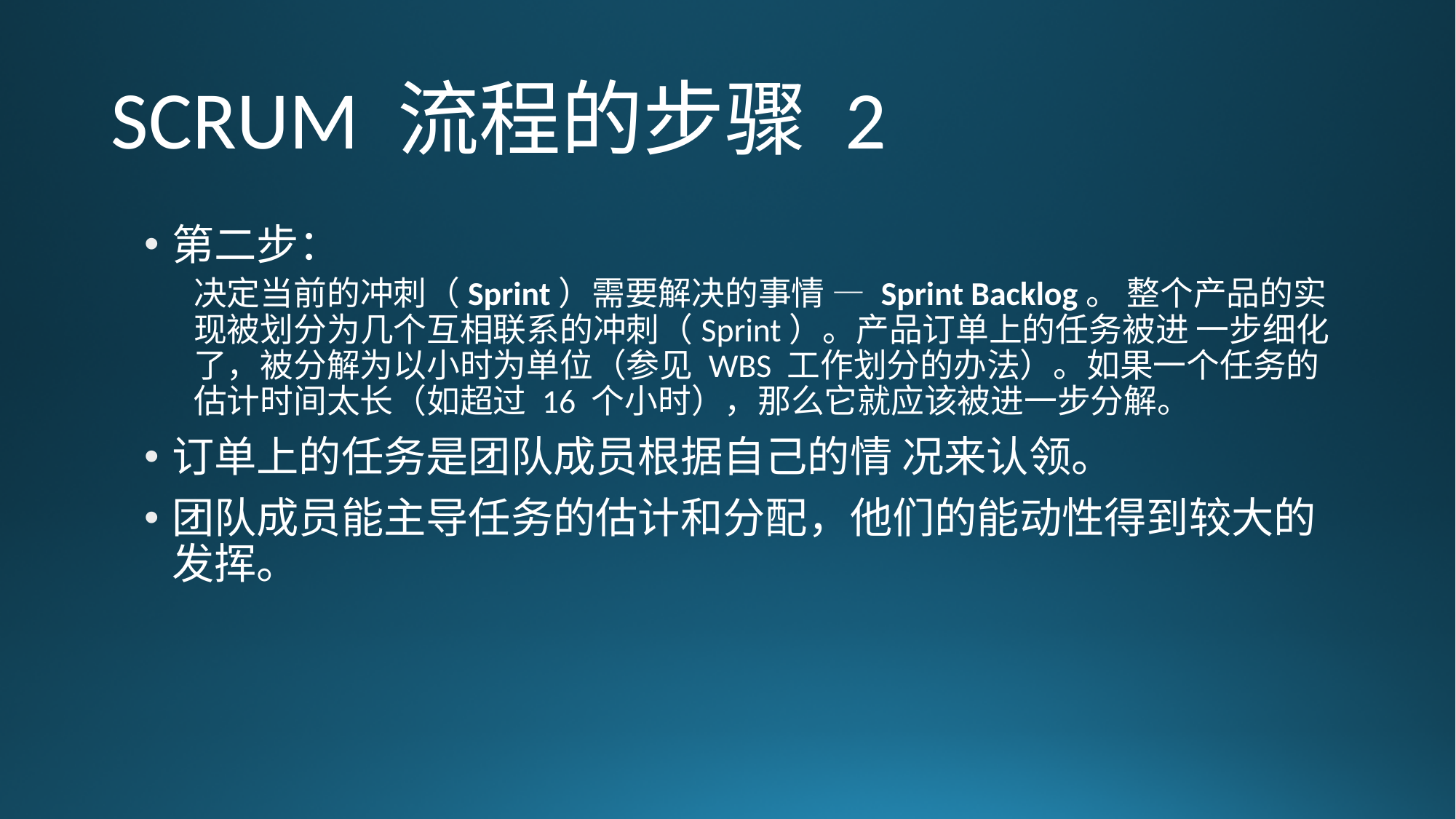

# SCRUM 流程的步骤 2
第二步：
决定当前的冲刺（Sprint）需要解决的事情 — Sprint Backlog。 整个产品的实现被划分为几个互相联系的冲刺（Sprint）。产品订单上的任务被进 一步细化了，被分解为以小时为单位（参见 WBS 工作划分的办法）。如果一个任务的估计时间太长（如超过 16 个小时），那么它就应该被进一步分解。
订单上的任务是团队成员根据自己的情 况来认领。
团队成员能主导任务的估计和分配，他们的能动性得到较大的发挥。